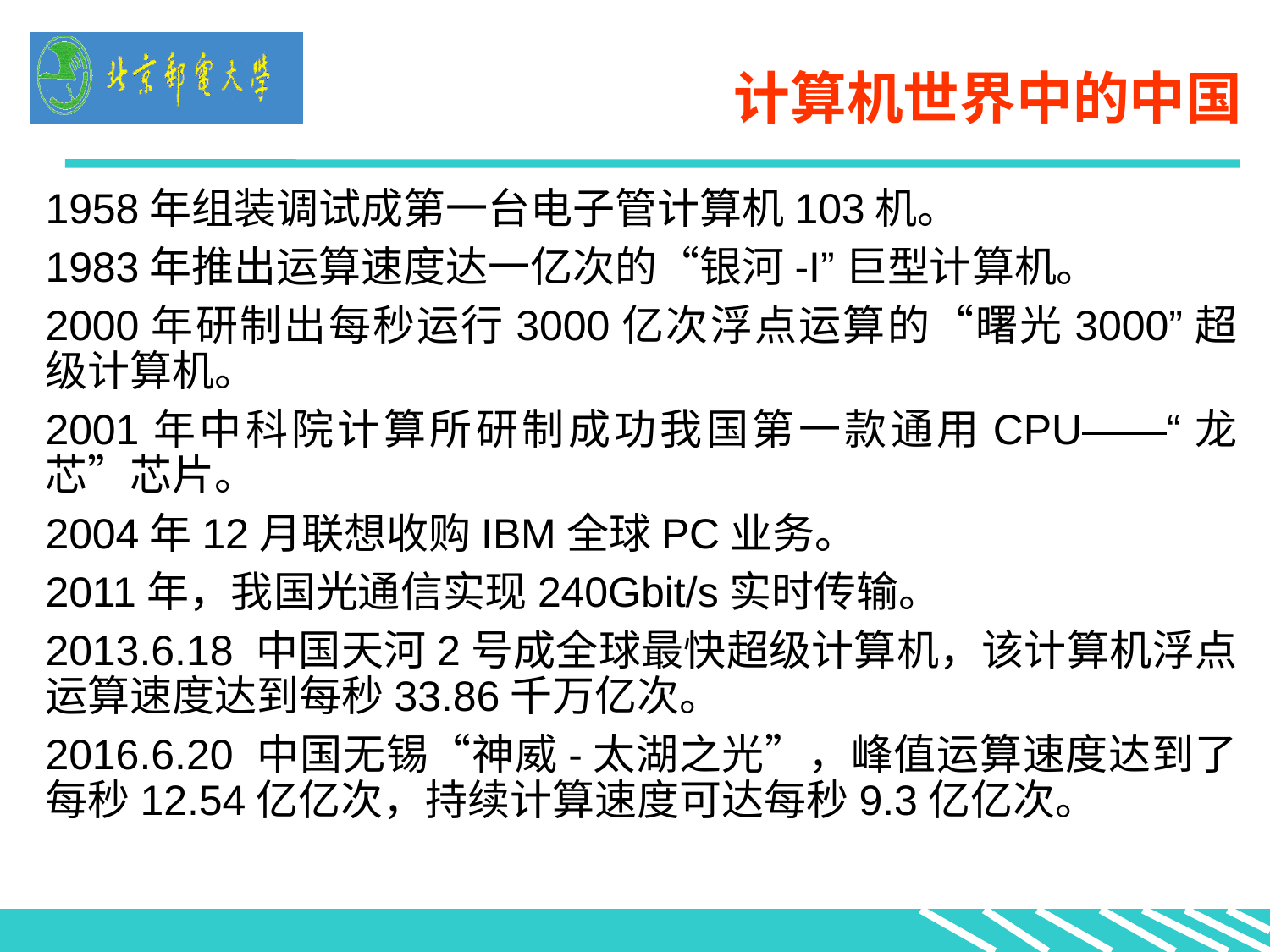

计算机世界中的中国
1958年组装调试成第一台电子管计算机103机。
1983年推出运算速度达一亿次的“银河-I”巨型计算机。
2000年研制出每秒运行3000亿次浮点运算的“曙光3000”超级计算机。
2001年中科院计算所研制成功我国第一款通用CPU——“龙芯”芯片。
2004年12月联想收购IBM全球PC业务。
2011年，我国光通信实现240Gbit/s实时传输。
2013.6.18 中国天河2号成全球最快超级计算机，该计算机浮点运算速度达到每秒33.86千万亿次。
2016.6.20 中国无锡“神威-太湖之光”，峰值运算速度达到了每秒12.54亿亿次，持续计算速度可达每秒9.3亿亿次。